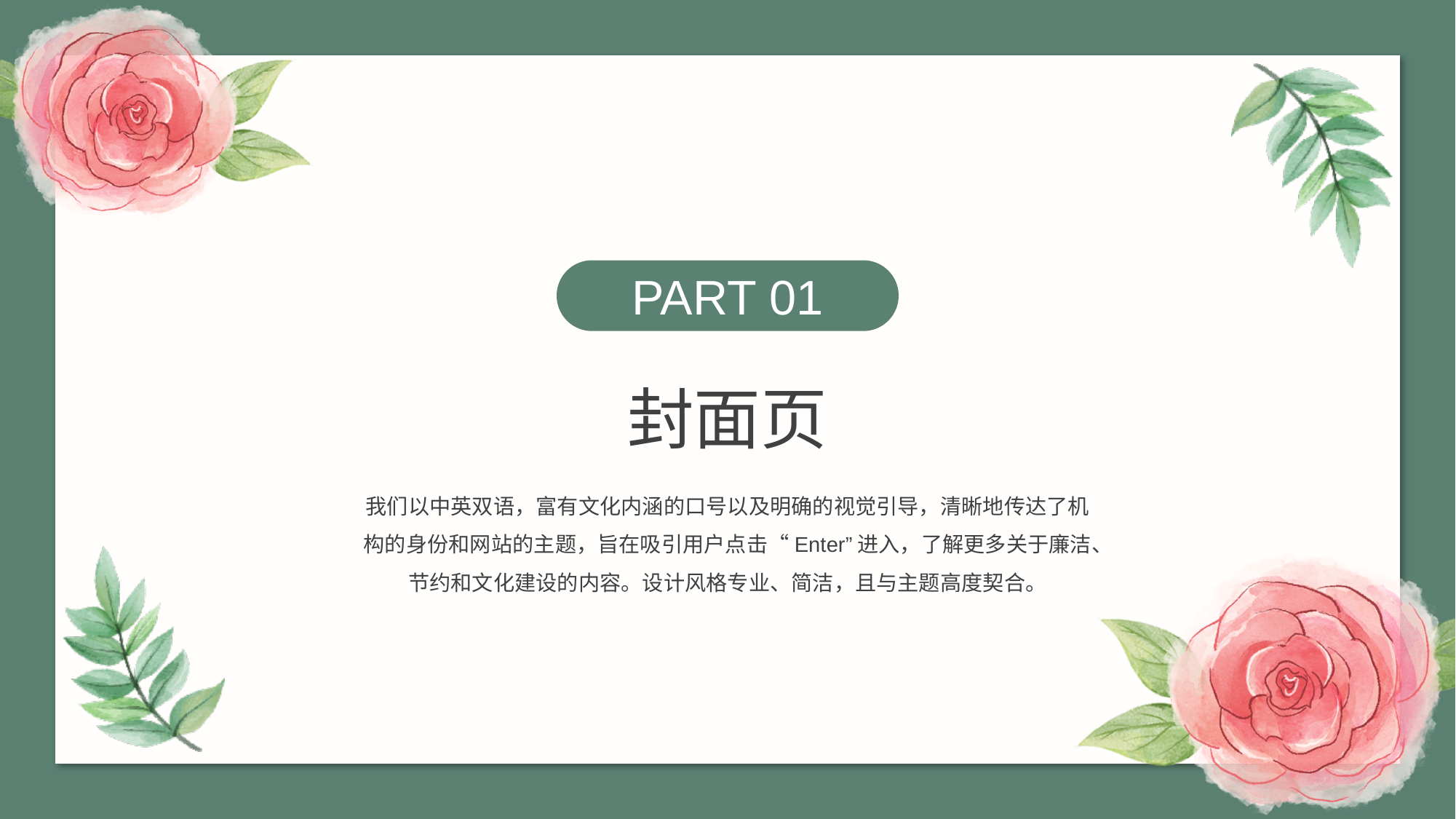

PART 01
封面页
我们以中英双语，富有文化内涵的口号以及明确的视觉引导，清晰地传达了机构的身份和网站的主题，旨在吸引用户点击“Enter”进入，了解更多关于廉洁、节约和文化建设的内容。设计风格专业、简洁，且与主题高度契合。